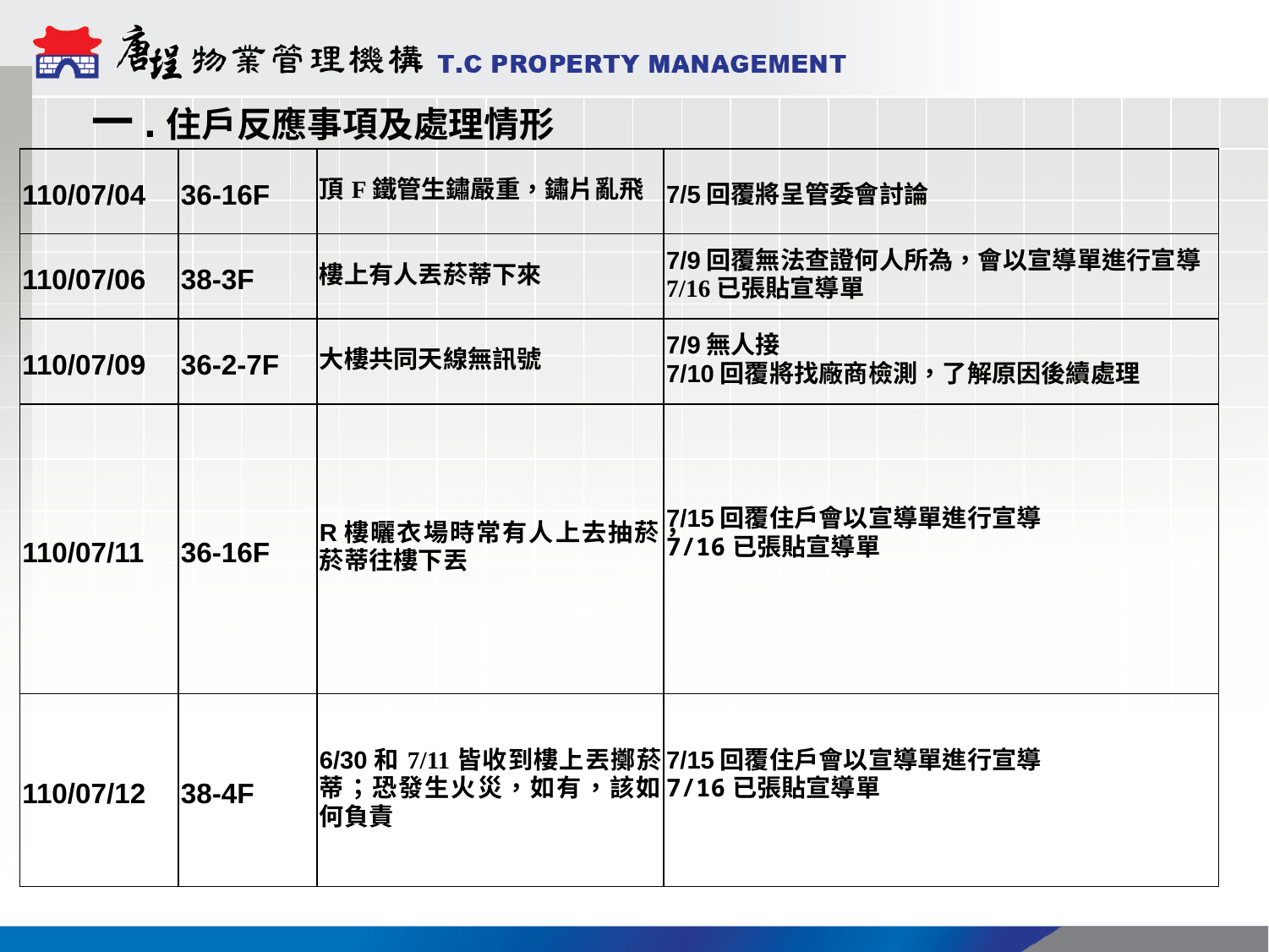

一.住戶反應事項及處理情形
| 110/07/04 | 36-16F | 頂F鐵管生鏽嚴重，鏽片亂飛 | 7/5回覆將呈管委會討論 |
| --- | --- | --- | --- |
| 110/07/06 | 38-3F | 樓上有人丟菸蒂下來 | 7/9回覆無法查證何人所為，會以宣導單進行宣導 7/16已張貼宣導單 |
| 110/07/09 | 36-2-7F | 大樓共同天線無訊號 | 7/9無人接 7/10回覆將找廠商檢測，了解原因後續處理 |
| 110/07/11 | 36-16F | R樓曬衣場時常有人上去抽菸，菸蒂往樓下丟 | 7/15回覆住戶會以宣導單進行宣導 7/16已張貼宣導單 |
| 110/07/12 | 38-4F | 6/30和7/11皆收到樓上丟擲菸蒂；恐發生火災，如有，該如何負責 | 7/15回覆住戶會以宣導單進行宣導 7/16已張貼宣導單 |